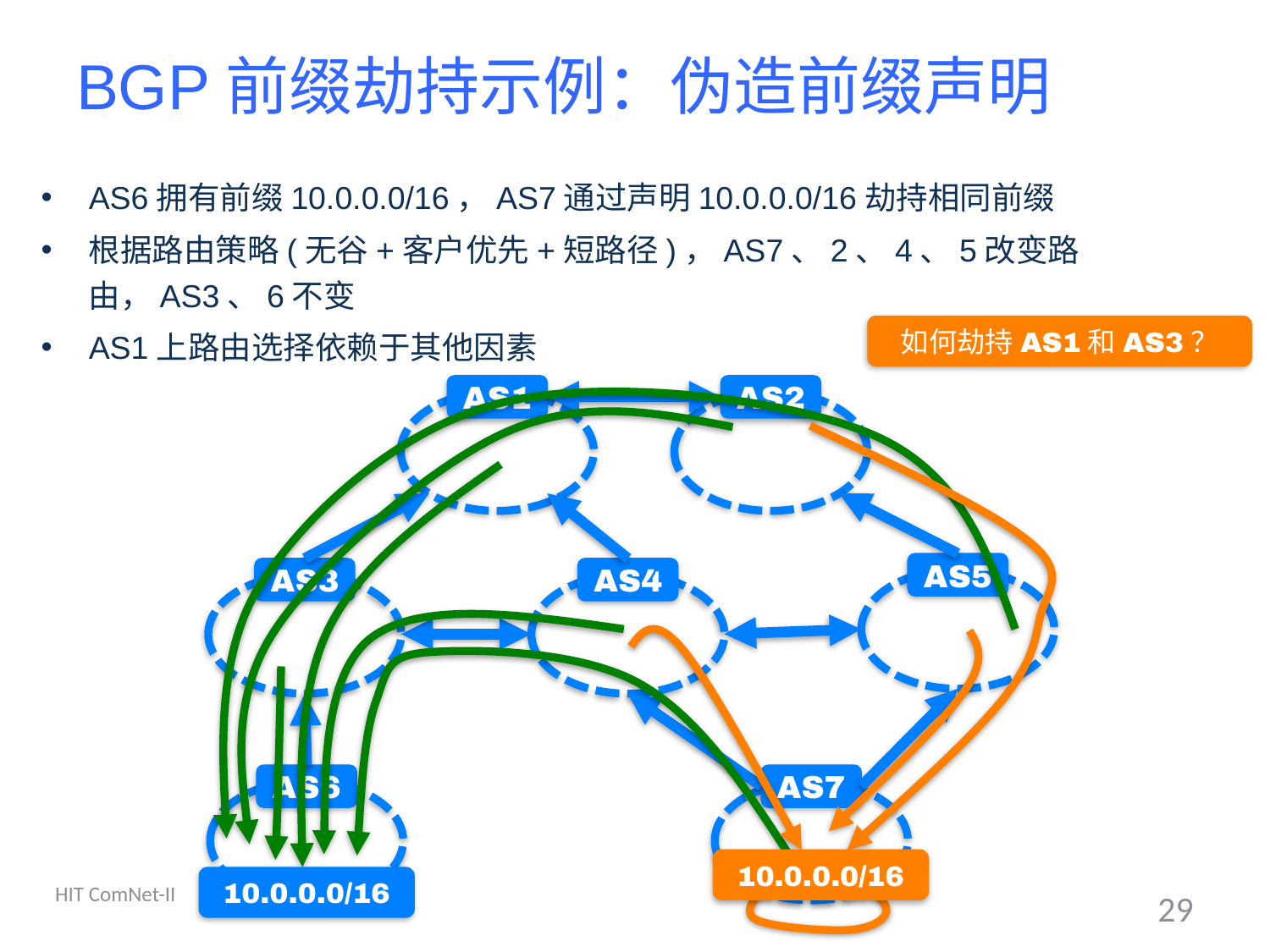

# BGP前缀劫持示例：伪造前缀声明
AS6拥有前缀10.0.0.0/16，AS7通过声明10.0.0.0/16劫持相同前缀
根据路由策略(无谷+客户优先+短路径)，AS7、2、4、5改变路由，AS3、6不变
AS1上路由选择依赖于其他因素
如何劫持AS1和AS3？
AS1

AS2

AS5

AS3

AS4

AS6

AS7

10.0.0.0/16
10.0.0.0/16
HIT ComNet-II

29